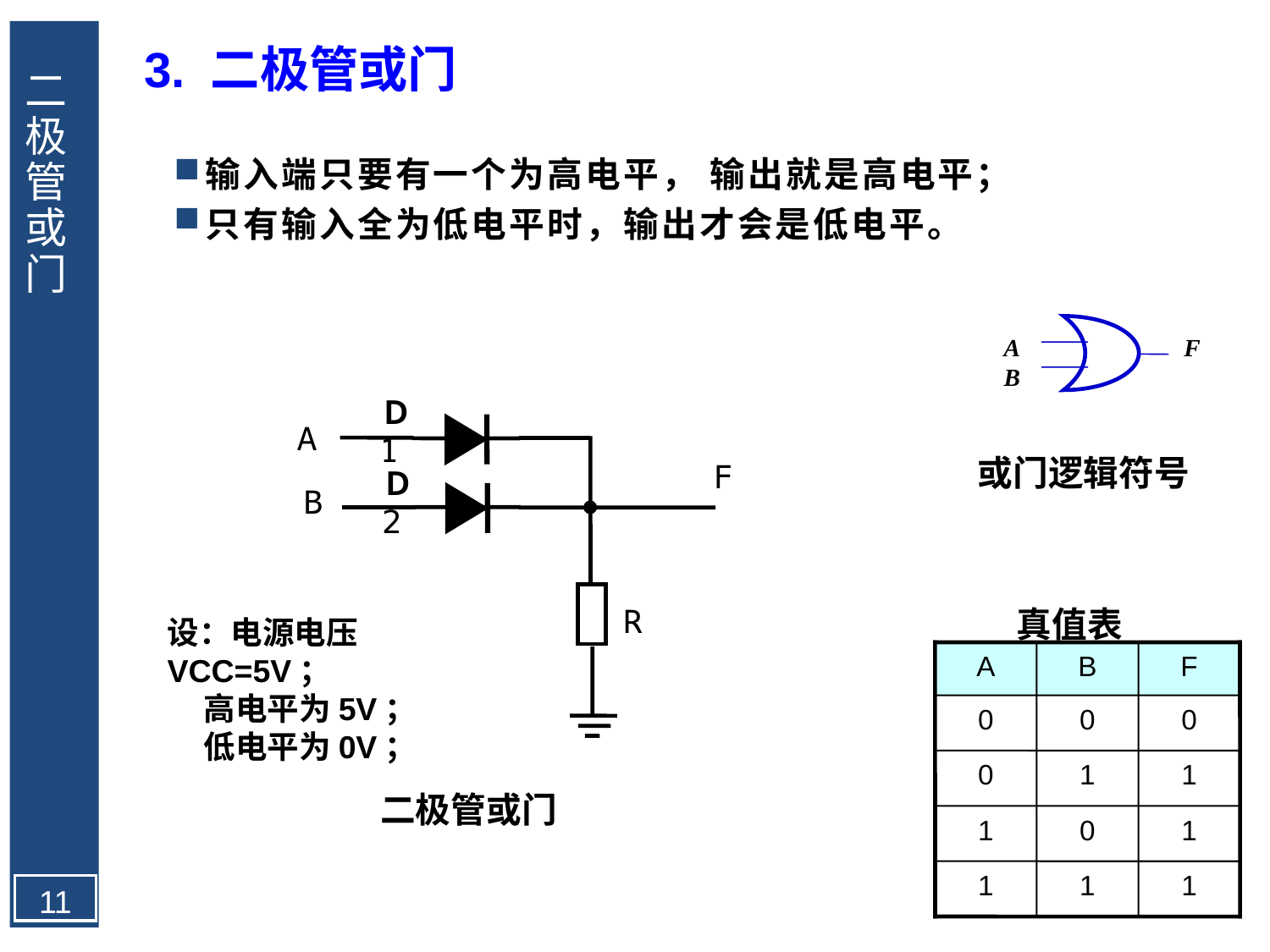

3. 二极管或门
# 二极管或门
输入端只要有一个为高电平， 输出就是高电平；
只有输入全为低电平时，输出才会是低电平。

A
B
F
或门逻辑符号
Ｄ1
A

F
Ｄ2
B

R

二极管或门
设：电源电压VCC=5V；
    高电平为5V；
    低电平为0V；
真值表
A

B

F

0

0
0
0

1
1
1

0
1
1

1
1

11